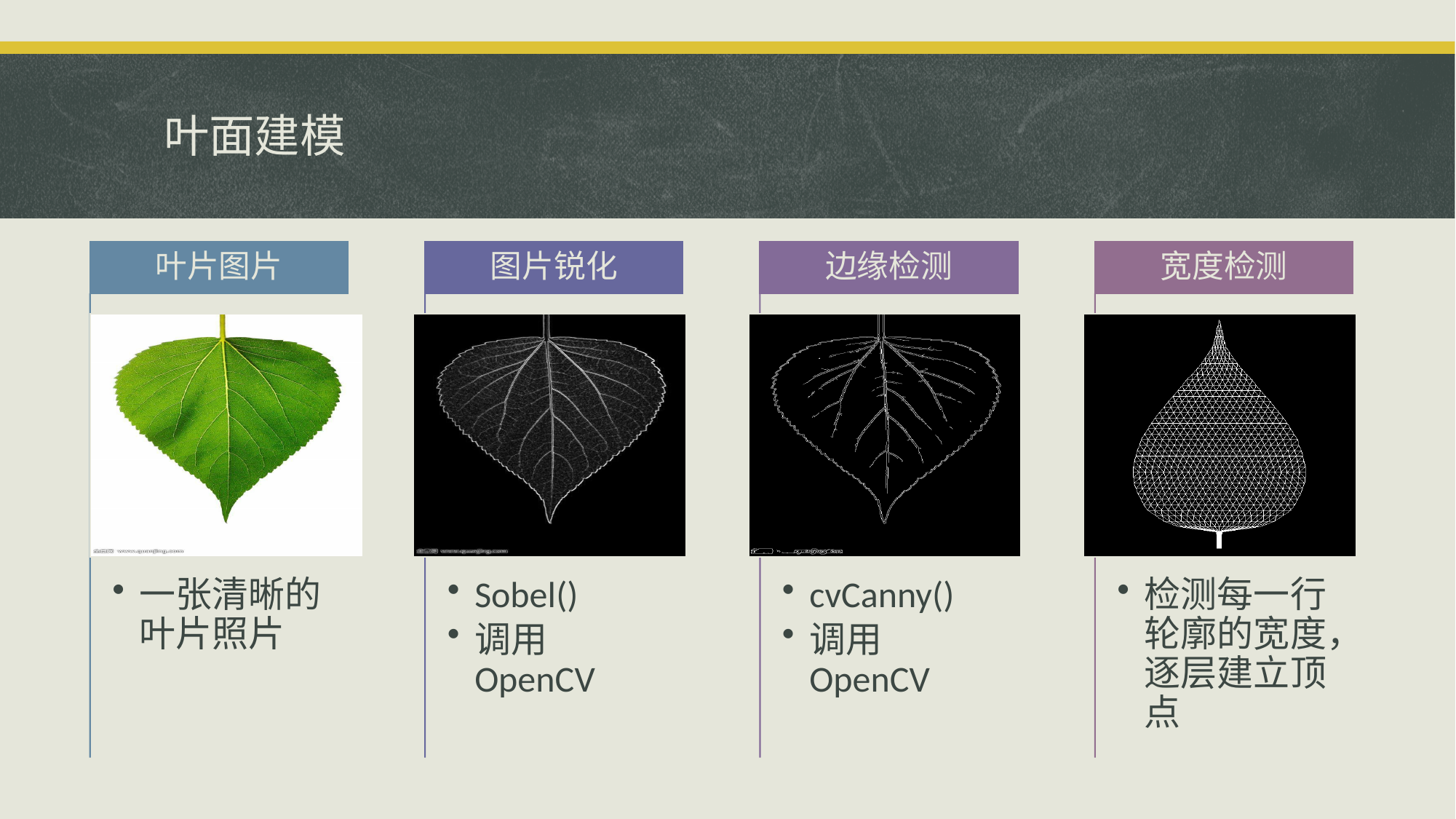

# 叶面建模

一张清晰的叶片照片
叶片图片

Sobel()
调用OpenCV
图片锐化

cvCanny()
调用OpenCV
边缘检测

检测每一行轮廓的宽度，逐层建立顶点
宽度检测